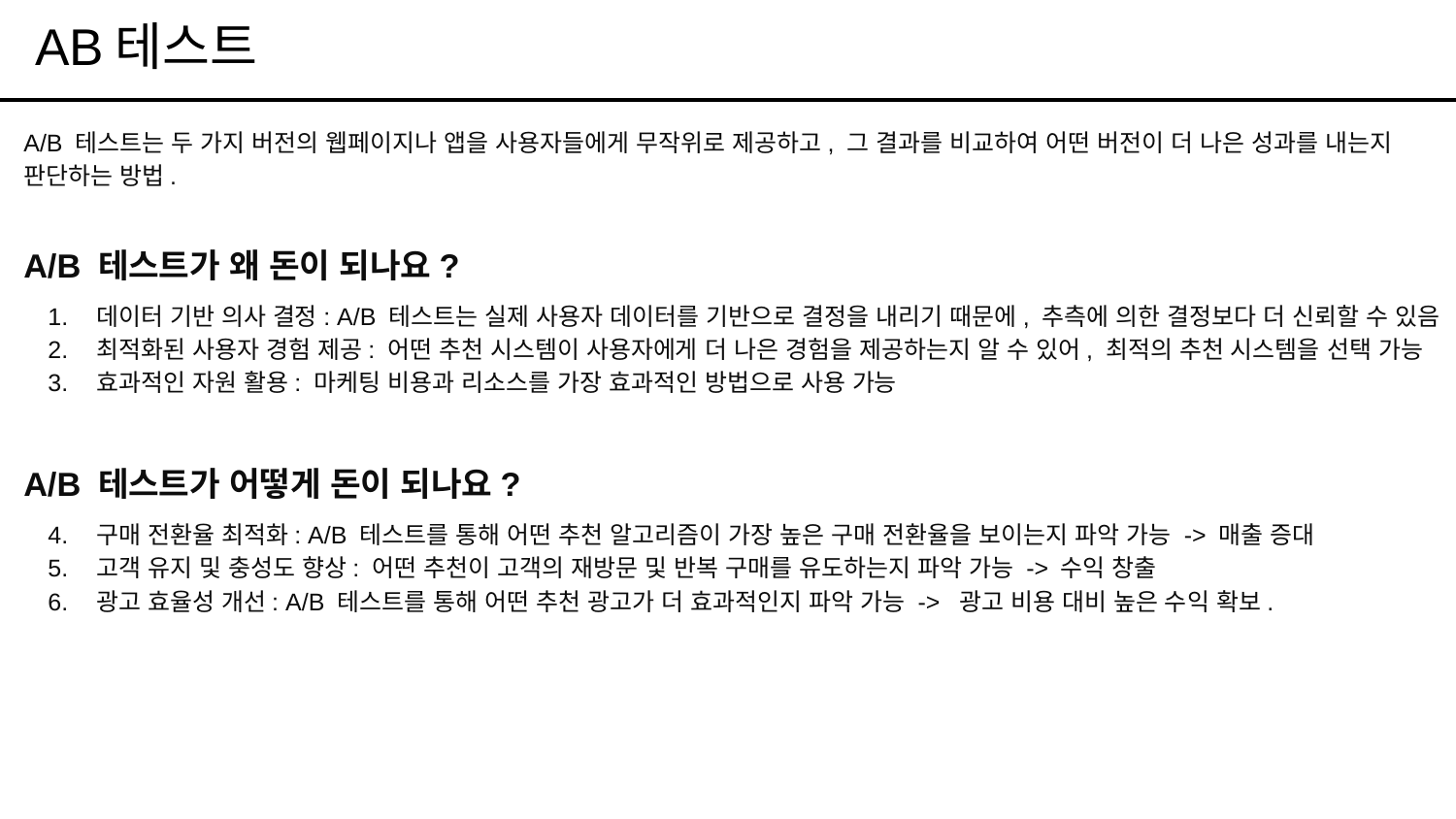

# AB테스트
A/B 테스트는 두 가지 버전의 웹페이지나 앱을 사용자들에게 무작위로 제공하고, 그 결과를 비교하여 어떤 버전이 더 나은 성과를 내는지 판단하는 방법.
A/B 테스트가 왜 돈이 되나요?
데이터 기반 의사 결정: A/B 테스트는 실제 사용자 데이터를 기반으로 결정을 내리기 때문에, 추측에 의한 결정보다 더 신뢰할 수 있음
최적화된 사용자 경험 제공: 어떤 추천 시스템이 사용자에게 더 나은 경험을 제공하는지 알 수 있어, 최적의 추천 시스템을 선택 가능
효과적인 자원 활용: 마케팅 비용과 리소스를 가장 효과적인 방법으로 사용 가능
A/B 테스트가 어떻게 돈이 되나요?
구매 전환율 최적화: A/B 테스트를 통해 어떤 추천 알고리즘이 가장 높은 구매 전환율을 보이는지 파악 가능 -> 매출 증대
고객 유지 및 충성도 향상: 어떤 추천이 고객의 재방문 및 반복 구매를 유도하는지 파악 가능 -> 수익 창출
광고 효율성 개선: A/B 테스트를 통해 어떤 추천 광고가 더 효과적인지 파악 가능 ->  광고 비용 대비 높은 수익 확보.